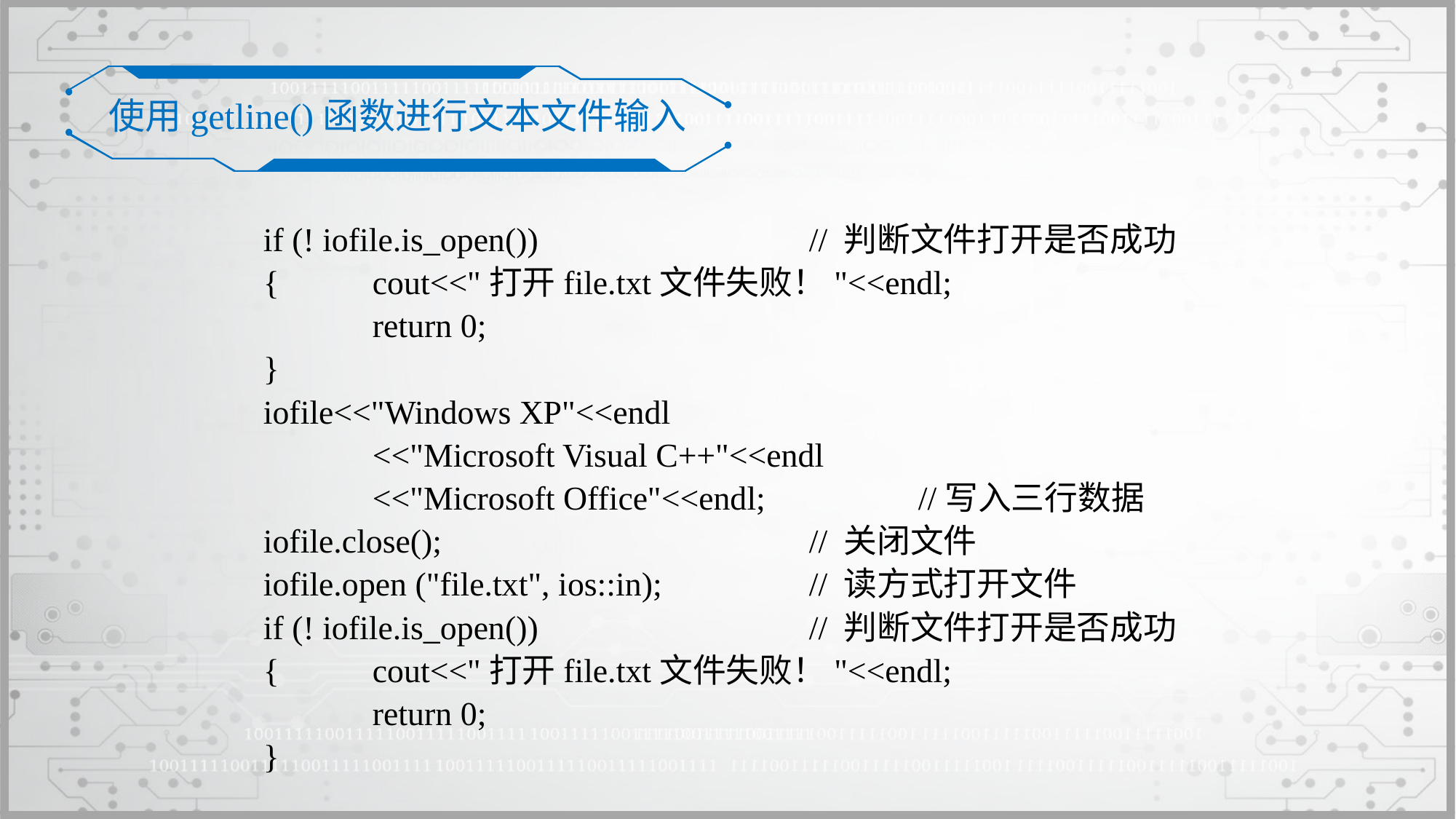

使用getline()函数进行文本文件输入
	if (! iofile.is_open())			// 判断文件打开是否成功
	{	cout<<"打开file.txt文件失败！"<<endl;
		return 0;
	}
	iofile<<"Windows XP"<<endl
	 	<<"Microsoft Visual C++"<<endl
	  	<<"Microsoft Office"<<endl;		//写入三行数据
	iofile.close();				// 关闭文件
	iofile.open ("file.txt", ios::in); 		// 读方式打开文件
	if (! iofile.is_open())  			// 判断文件打开是否成功
	{	cout<<"打开file.txt文件失败！"<<endl;
		return 0;
	}